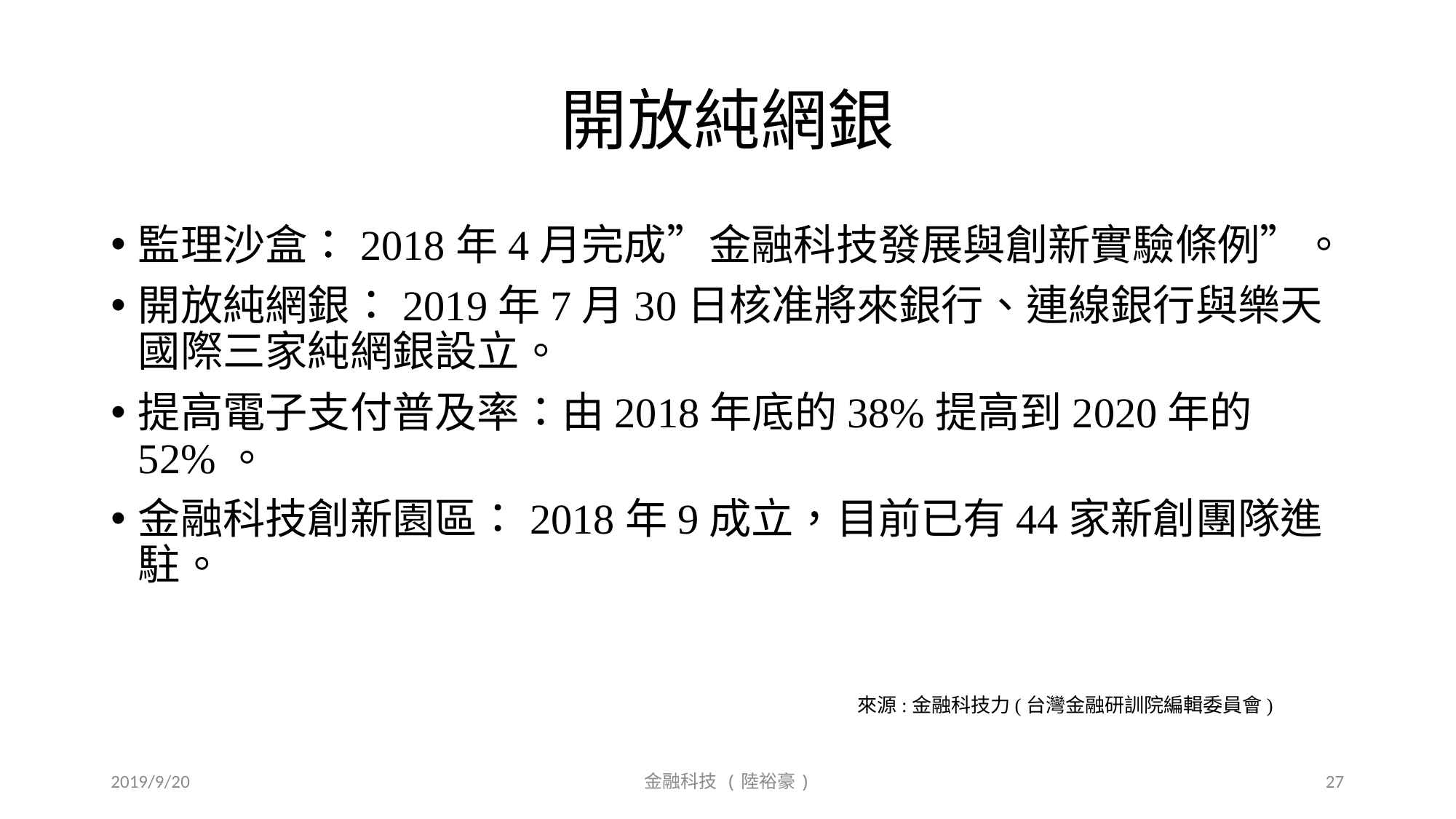

# 開放純網銀
監理沙盒：2018年4月完成”金融科技發展與創新實驗條例”。
開放純網銀：2019年7月30日核准將來銀行、連線銀行與樂天國際三家純網銀設立。
提高電子支付普及率：由2018年底的38%提高到2020年的52%。
金融科技創新園區：2018年9成立，目前已有44家新創團隊進駐。
來源:金融科技力(台灣金融研訓院編輯委員會)
2019/9/20
金融科技 (陸裕豪)
27